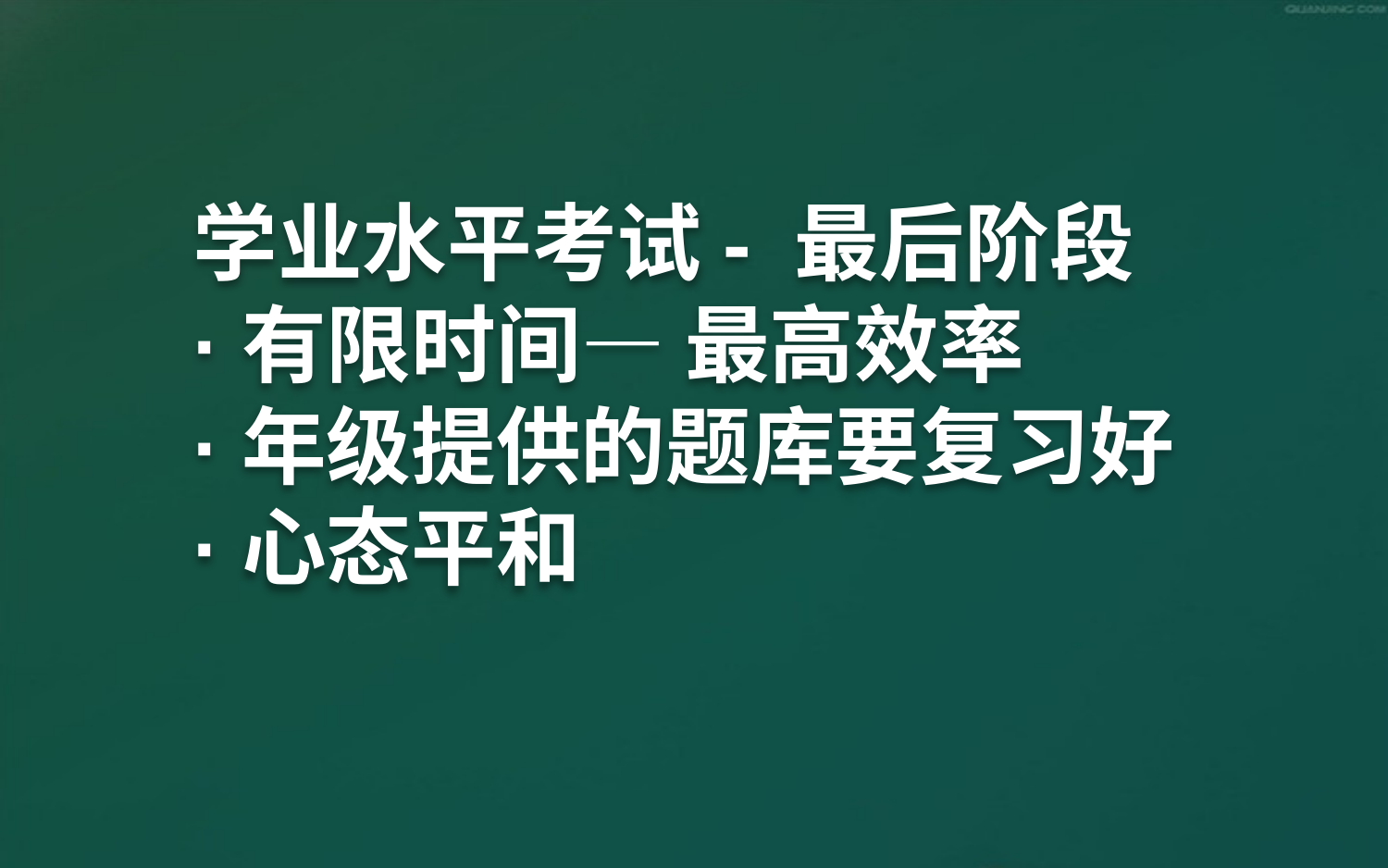

学业水平考试- 最后阶段
·有限时间— 最高效率
·年级提供的题库要复习好
·心态平和